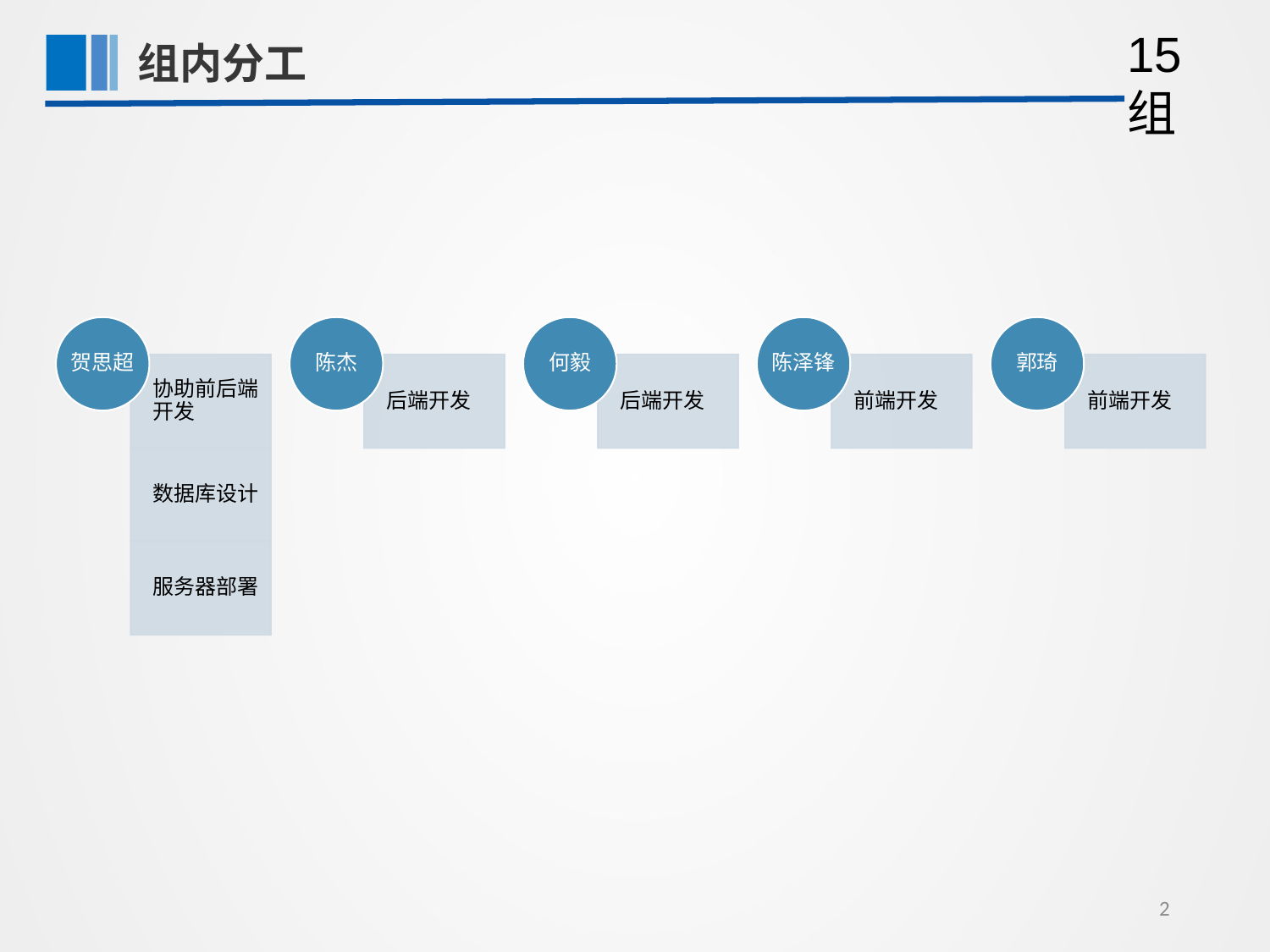

15组
组内分工

第一部分
协助前后端开发
数据库设计
服务器部署
贺思超
后端开发
陈杰
后端开发
何毅
前端开发
陈泽锋
前端开发
郭琦
2